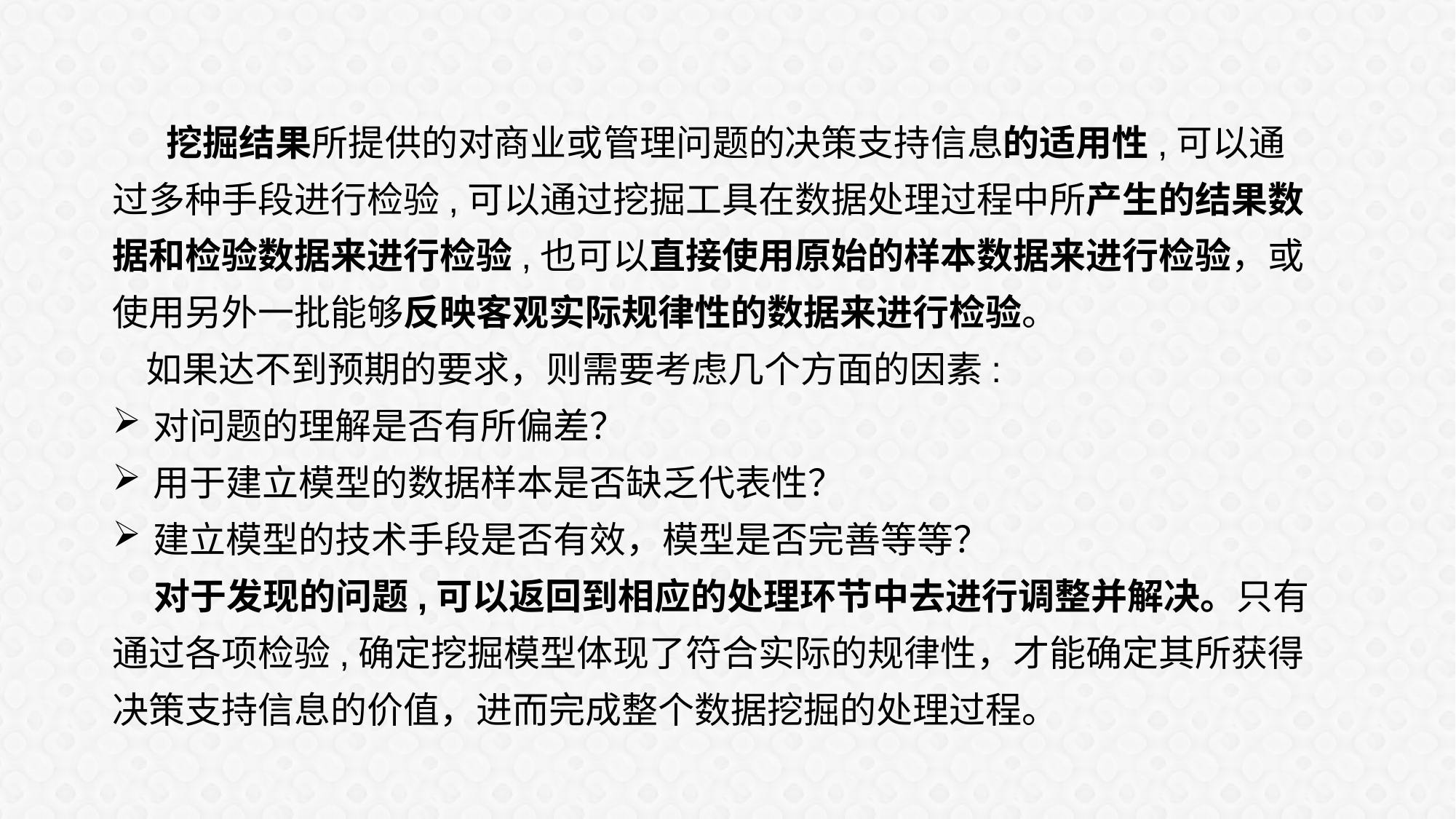

挖掘结果所提供的对商业或管理问题的决策支持信息的适用性,可以通过多种手段进行检验,可以通过挖掘工具在数据处理过程中所产生的结果数据和检验数据来进行检验,也可以直接使用原始的样本数据来进行检验，或使用另外一批能够反映客观实际规律性的数据来进行检验。
   如果达不到预期的要求，则需要考虑几个方面的因素:
对问题的理解是否有所偏差？
用于建立模型的数据样本是否缺乏代表性？
建立模型的技术手段是否有效，模型是否完善等等？
    对于发现的问题,可以返回到相应的处理环节中去进行调整并解决。只有通过各项检验,确定挖掘模型体现了符合实际的规律性，才能确定其所获得决策支持信息的价值，进而完成整个数据挖掘的处理过程。